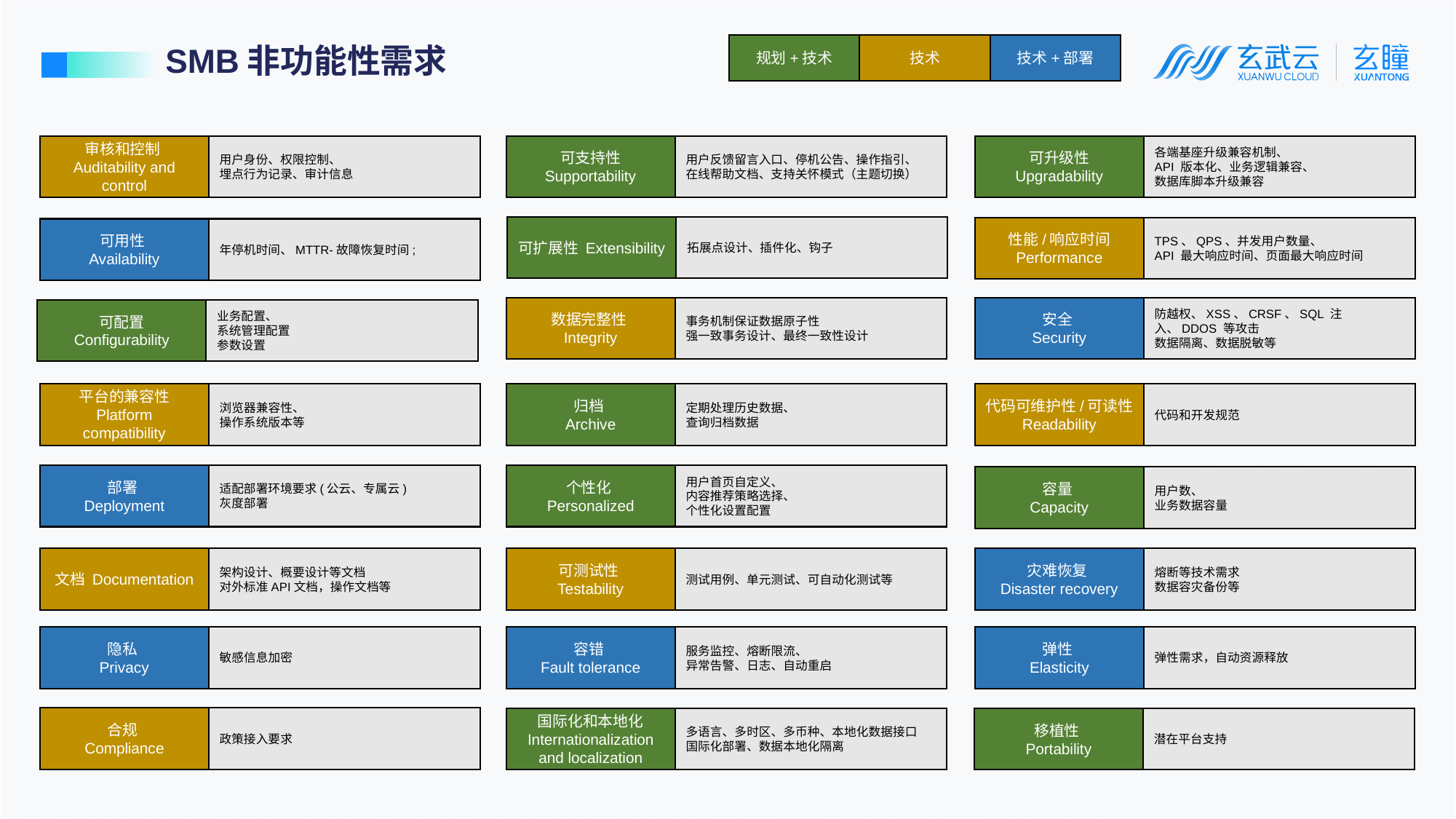

SMB非功能性需求
规划+技术
技术
技术+部署
审核和控制
Auditability and control
用户身份、权限控制、
埋点行为记录、审计信息
可支持性 Supportability
用户反馈留言入口、停机公告、操作指引、
在线帮助文档、支持关怀模式（主题切换）
可升级性 Upgradability
各端基座升级兼容机制、
API 版本化、业务逻辑兼容、
数据库脚本升级兼容
可扩展性 Extensibility
拓展点设计、插件化、钩子
性能/响应时间 Performance
TPS、QPS、并发用户数量、
API 最大响应时间、页面最大响应时间
可用性
Availability
年停机时间、MTTR-故障恢复时间;
数据完整性
Integrity
事务机制保证数据原子性
强一致事务设计、最终一致性设计
安全
Security
防越权、XSS、CRSF、SQL 注入、DDOS 等攻击
数据隔离、数据脱敏等
可配置 Configurability
业务配置、
系统管理配置
参数设置
平台的兼容性
Platform
compatibility
浏览器兼容性、
操作系统版本等
归档
Archive
定期处理历史数据、
查询归档数据
代码可维护性/可读性 Readability
代码和开发规范
部署
Deployment
适配部署环境要求(公云、专属云)
灰度部署
个性化
Personalized
用户首页自定义、
内容推荐策略选择、
个性化设置配置
容量
Capacity
用户数、
业务数据容量
文档 Documentation
架构设计、概要设计等文档
对外标准API文档，操作文档等
可测试性
Testability
测试用例、单元测试、可自动化测试等
灾难恢复
Disaster recovery
熔断等技术需求
数据容灾备份等
隐私
Privacy
敏感信息加密
容错
Fault tolerance
服务监控、熔断限流、
异常告警、日志、自动重启
弹性
Elasticity
弹性需求，自动资源释放
合规
Compliance
政策接入要求
国际化和本地化
Internationalization and localization
多语言、多时区、多币种、本地化数据接口
国际化部署、数据本地化隔离
移植性
Portability
潜在平台支持